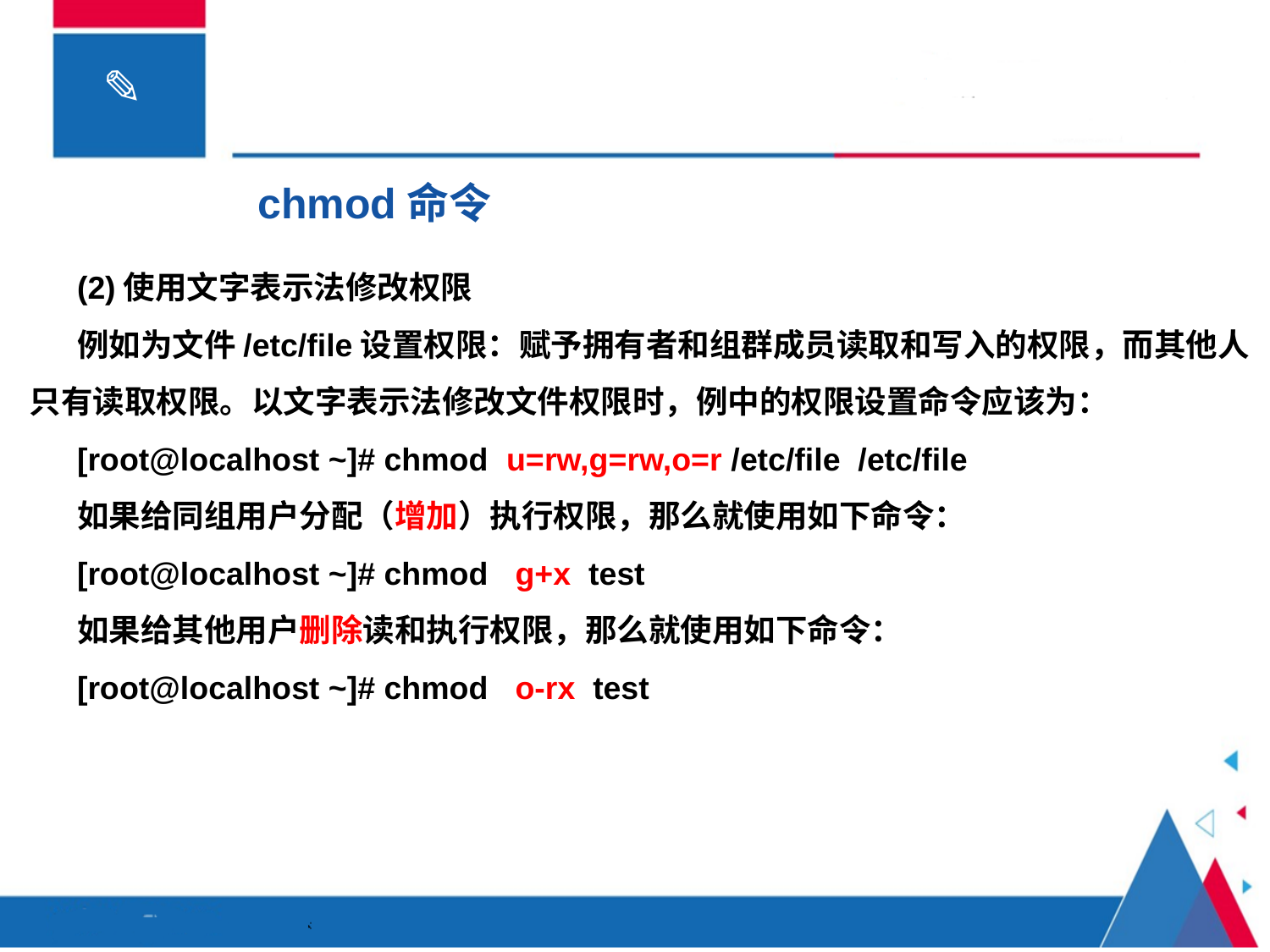

chmod命令
(2)使用文字表示法修改权限
例如为文件/etc/file设置权限：赋予拥有者和组群成员读取和写入的权限，而其他人只有读取权限。以文字表示法修改文件权限时，例中的权限设置命令应该为：
[root@localhost ~]# chmod  u=rw,g=rw,o=r /etc/file  /etc/file
如果给同组用户分配（增加）执行权限，那么就使用如下命令：
[root@localhost ~]# chmod   g+x  test
如果给其他用户删除读和执行权限，那么就使用如下命令：
[root@localhost ~]# chmod   o-rx  test